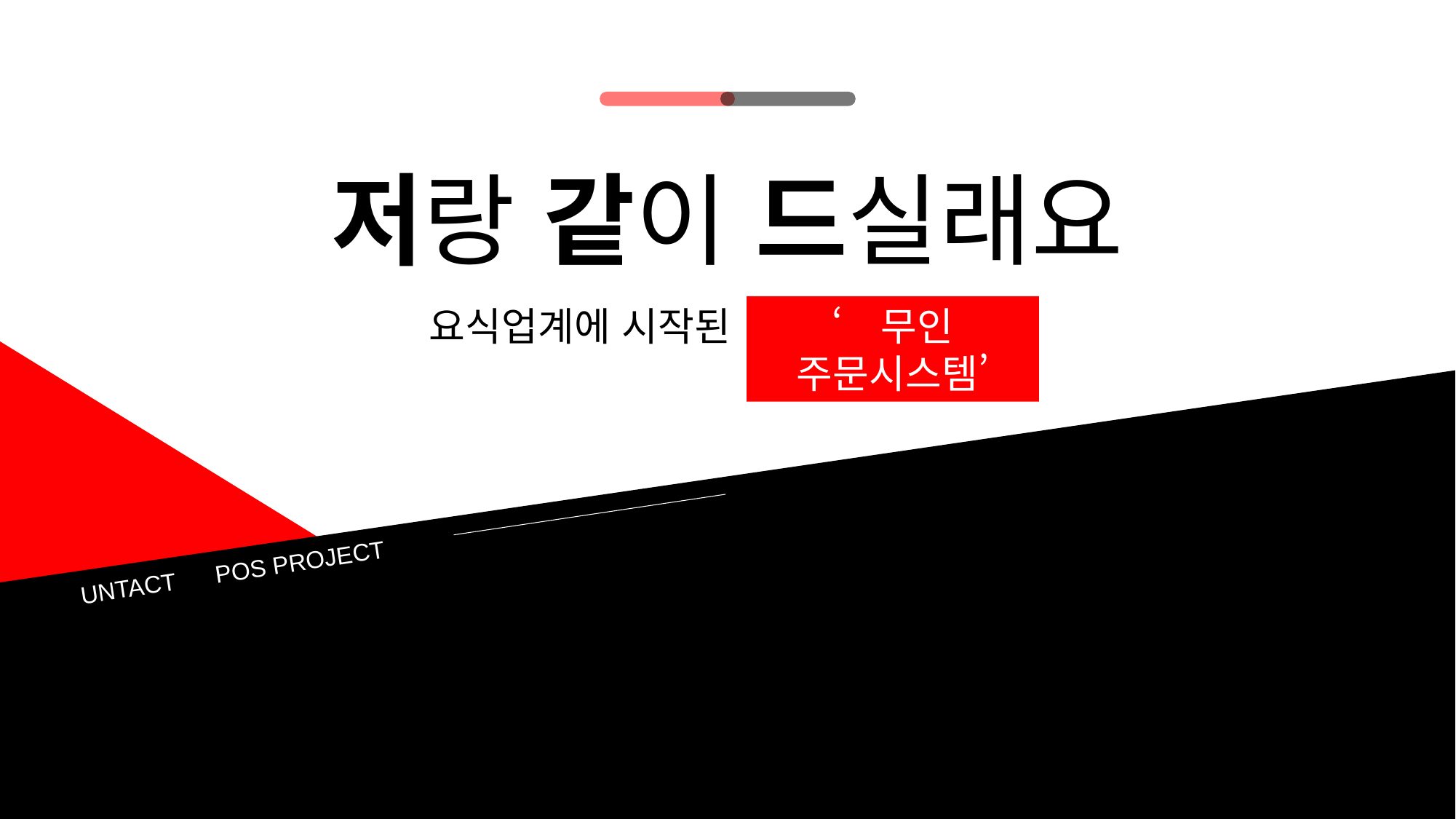

저랑 같이 드실래요
요식업계에 시작된
‘무인 주문시스템’

UNTACT      POS PROJECT